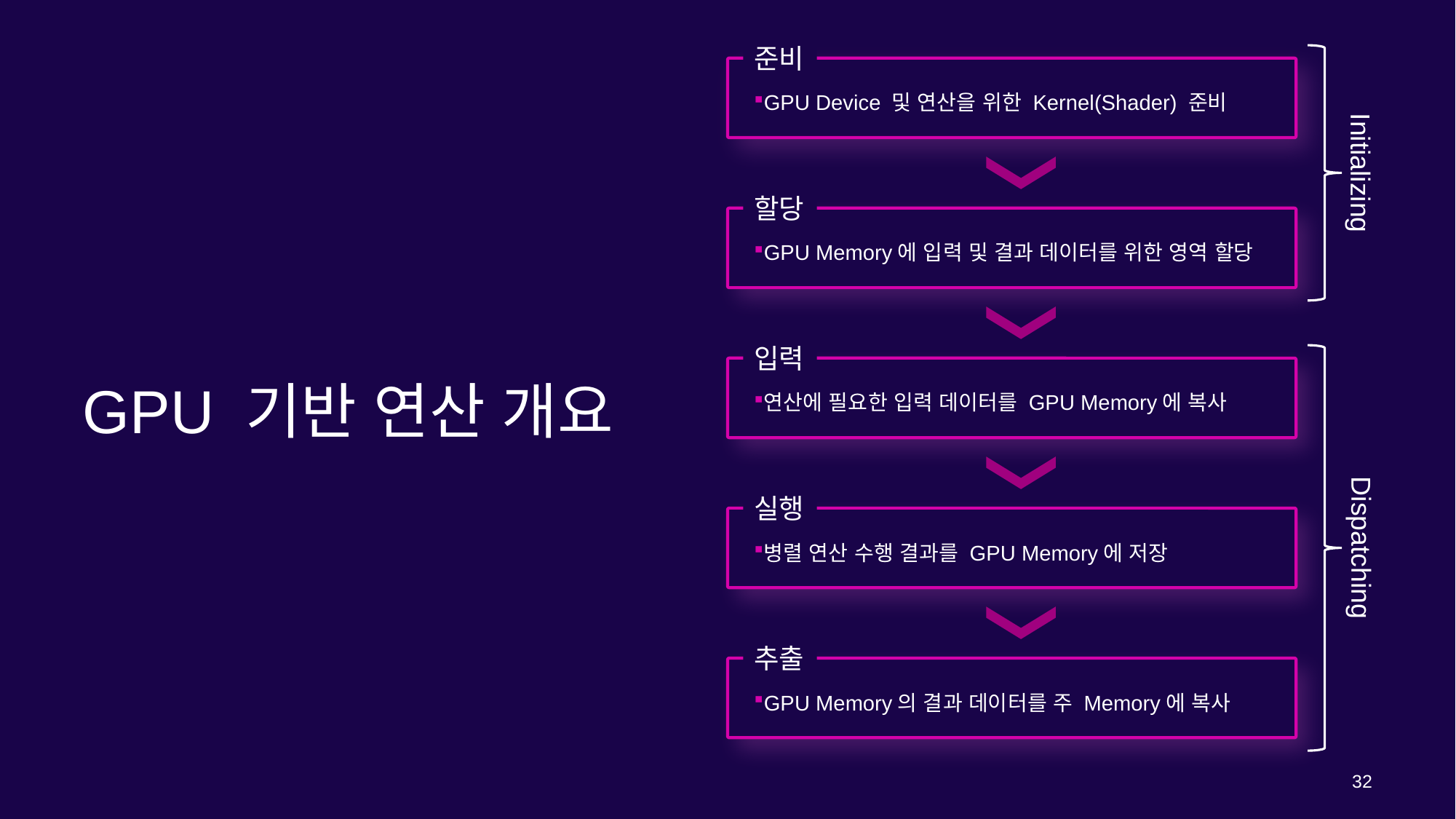

준비

GPU Device 및 연산을 위한 Kernel(Shader) 준비

Initializing
할당

GPU Memory에 입력 및 결과 데이터를 위한 영역 할당

입력

# GPU 기반 연산 개요

연산에 필요한 입력 데이터를 GPU Memory에 복사

실행

병렬 연산 수행 결과를 GPU Memory에 저장
Dispatching

추출

GPU Memory의 결과 데이터를 주 Memory에 복사
32